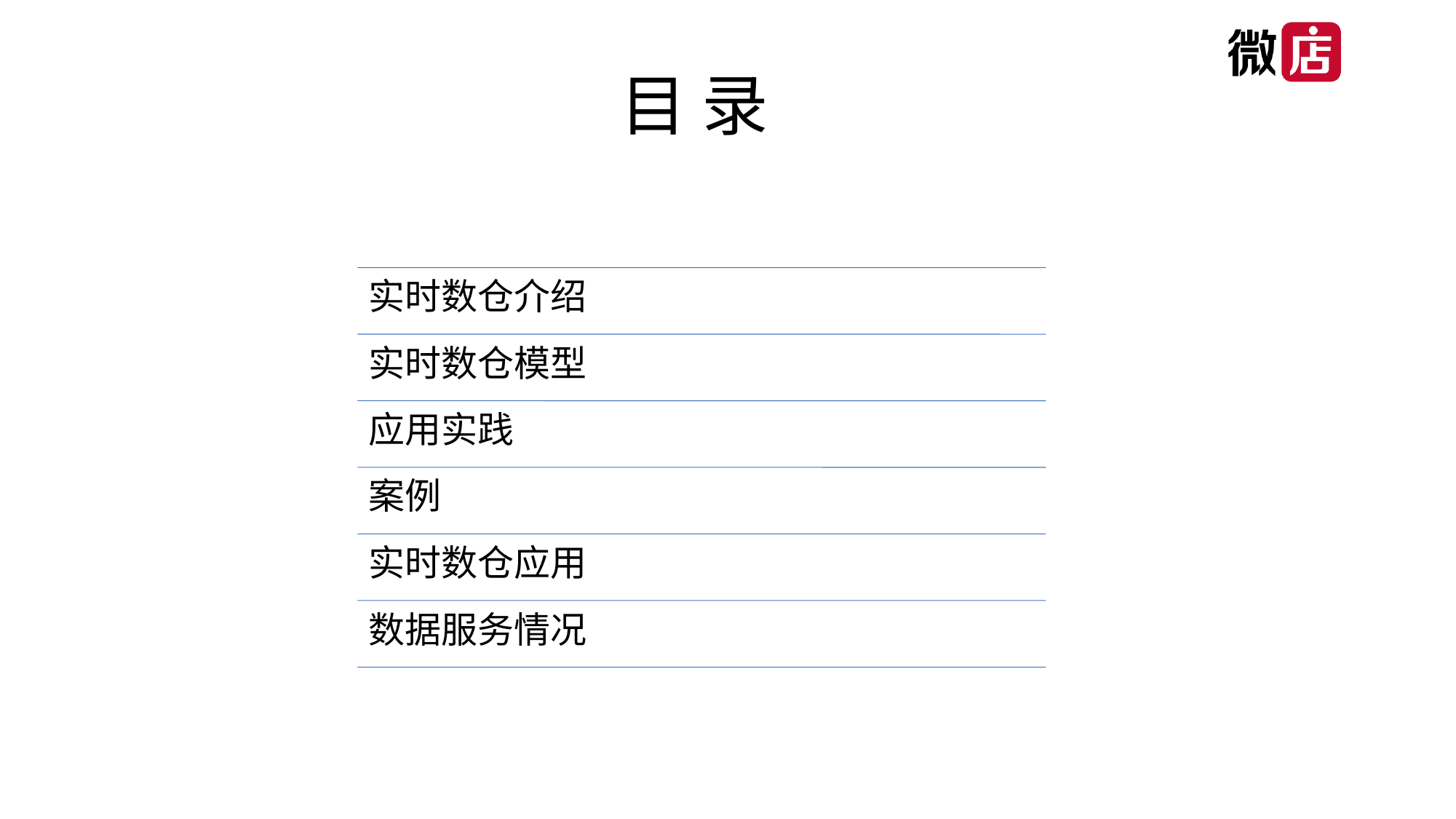

# 目 录
实时数仓介绍
实时数仓模型
应用实践
案例
实时数仓应用
数据服务情况